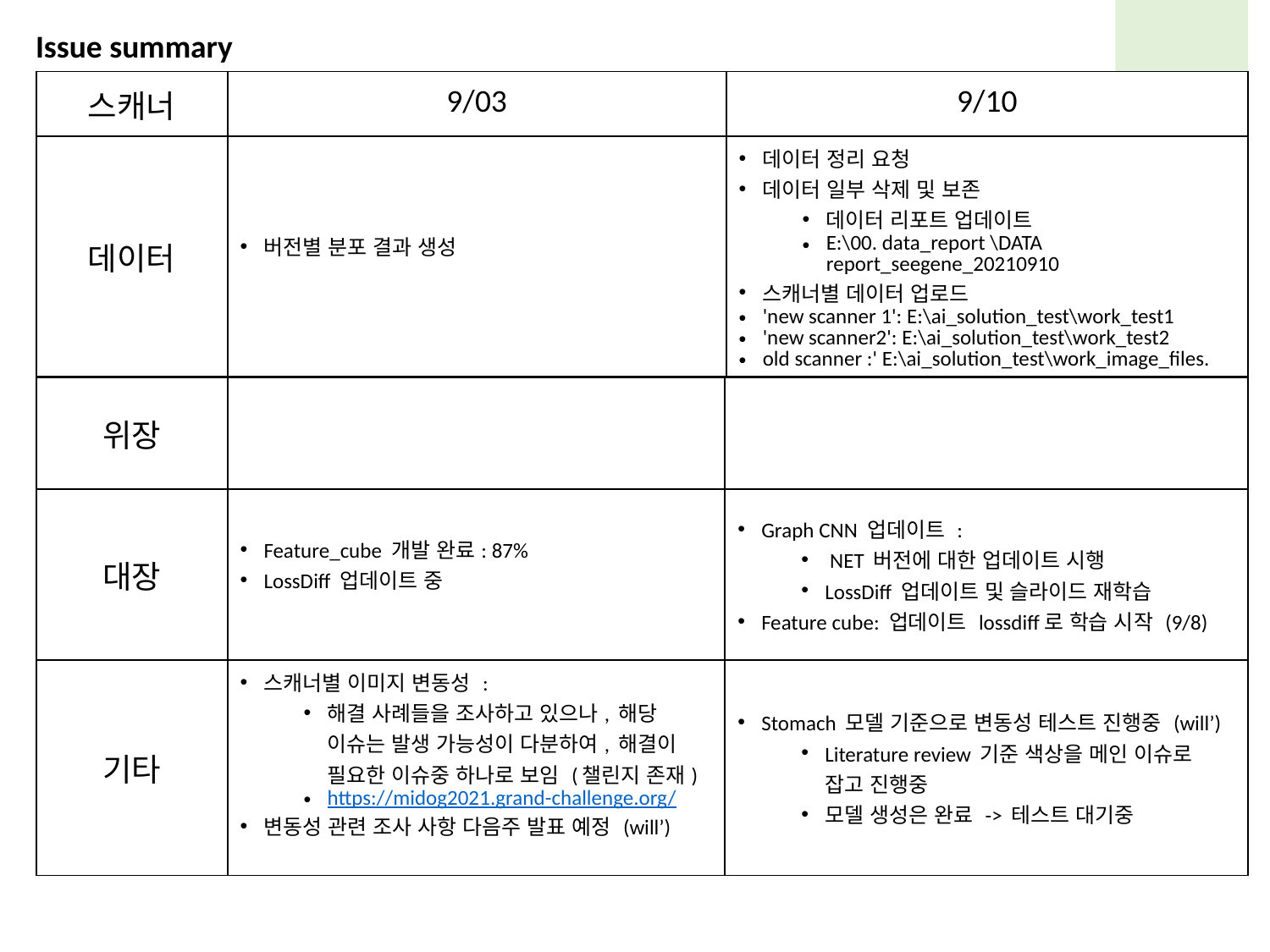

Issue summary
| 스캐너 | 9/03 | 9/10 |
| --- | --- | --- |
| 데이터 | 버전별 분포 결과 생성 | 데이터 정리 요청 데이터 일부 삭제 및 보존 데이터 리포트 업데이트 E:\00. data\_report \DATA report\_seegene\_20210910 스캐너별 데이터 업로드 'new scanner 1': E:\ai\_solution\_test\work\_test1 'new scanner2': E:\ai\_solution\_test\work\_test2 old scanner :' E:\ai\_solution\_test\work\_image\_files. |
|  |  |  |
| 위장 |  |  |
| --- | --- | --- |
| 대장 | Feature\_cube 개발 완료: 87% LossDiff 업데이트 중 | Graph CNN 업데이트 : NET 버전에 대한 업데이트 시행 LossDiff 업데이트 및 슬라이드 재학습 Feature cube: 업데이트 lossdiff로 학습 시작 (9/8) |
| 기타 | 스캐너별 이미지 변동성 : 해결 사례들을 조사하고 있으나, 해당 이슈는 발생 가능성이 다분하여, 해결이 필요한 이슈중 하나로 보임 (챌린지 존재) https://midog2021.grand-challenge.org/ 변동성 관련 조사 사항 다음주 발표 예정 (will’) | Stomach 모델 기준으로 변동성 테스트 진행중 (will’) Literature review 기준 색상을 메인 이슈로 잡고 진행중 모델 생성은 완료 -> 테스트 대기중 |